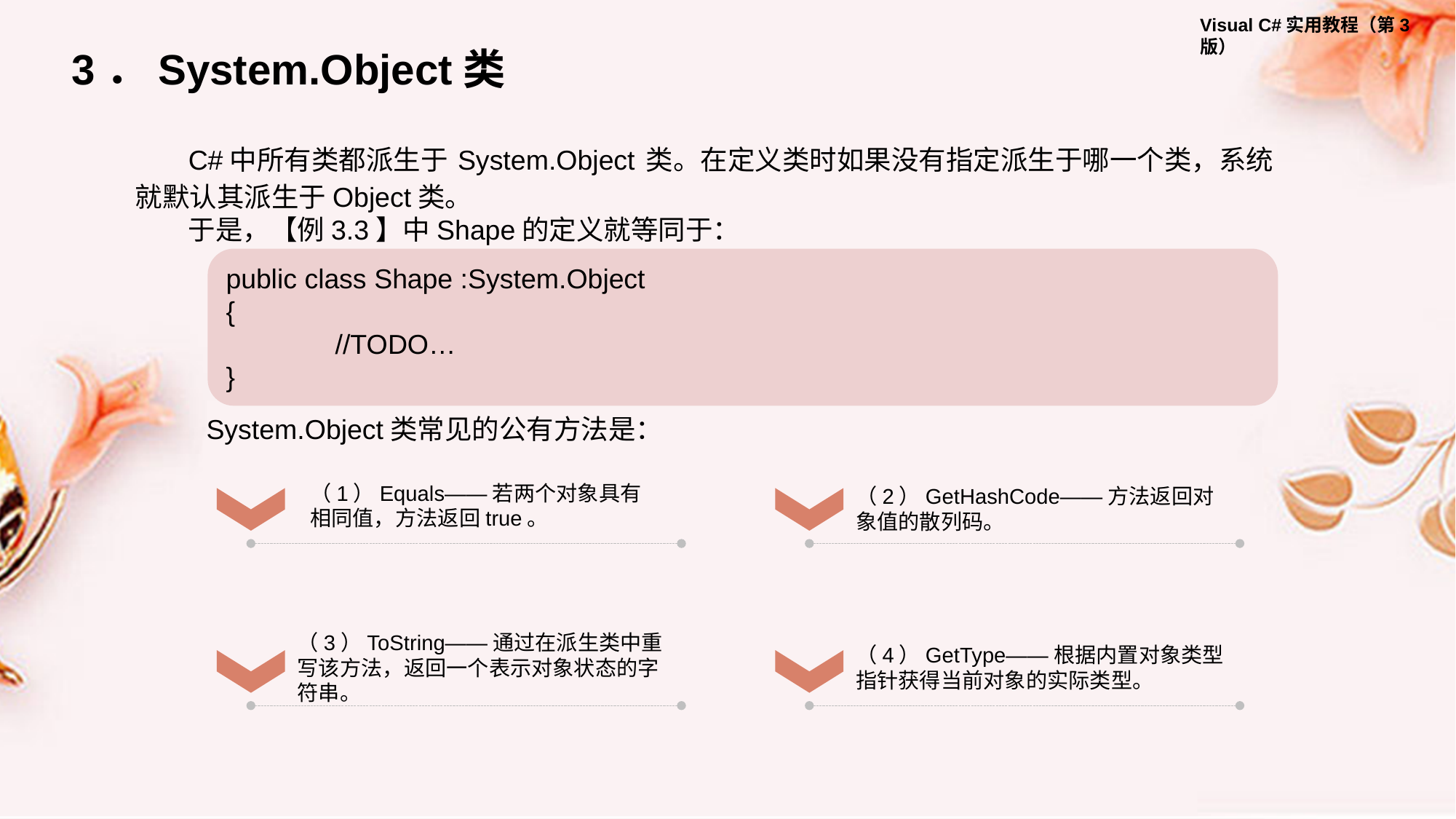

3．System.Object类
C#中所有类都派生于 System.Object 类。在定义类时如果没有指定派生于哪一个类，系统就默认其派生于Object类。
于是，【例3.3】中Shape的定义就等同于：
public class Shape :System.Object
{
	//TODO…
}
System.Object类常见的公有方法是：

（1）Equals——若两个对象具有相同值，方法返回true。
（2）GetHashCode——方法返回对象值的散列码。
（3）ToString——通过在派生类中重写该方法，返回一个表示对象状态的字符串。

（4）GetType——根据内置对象类型指针获得当前对象的实际类型。